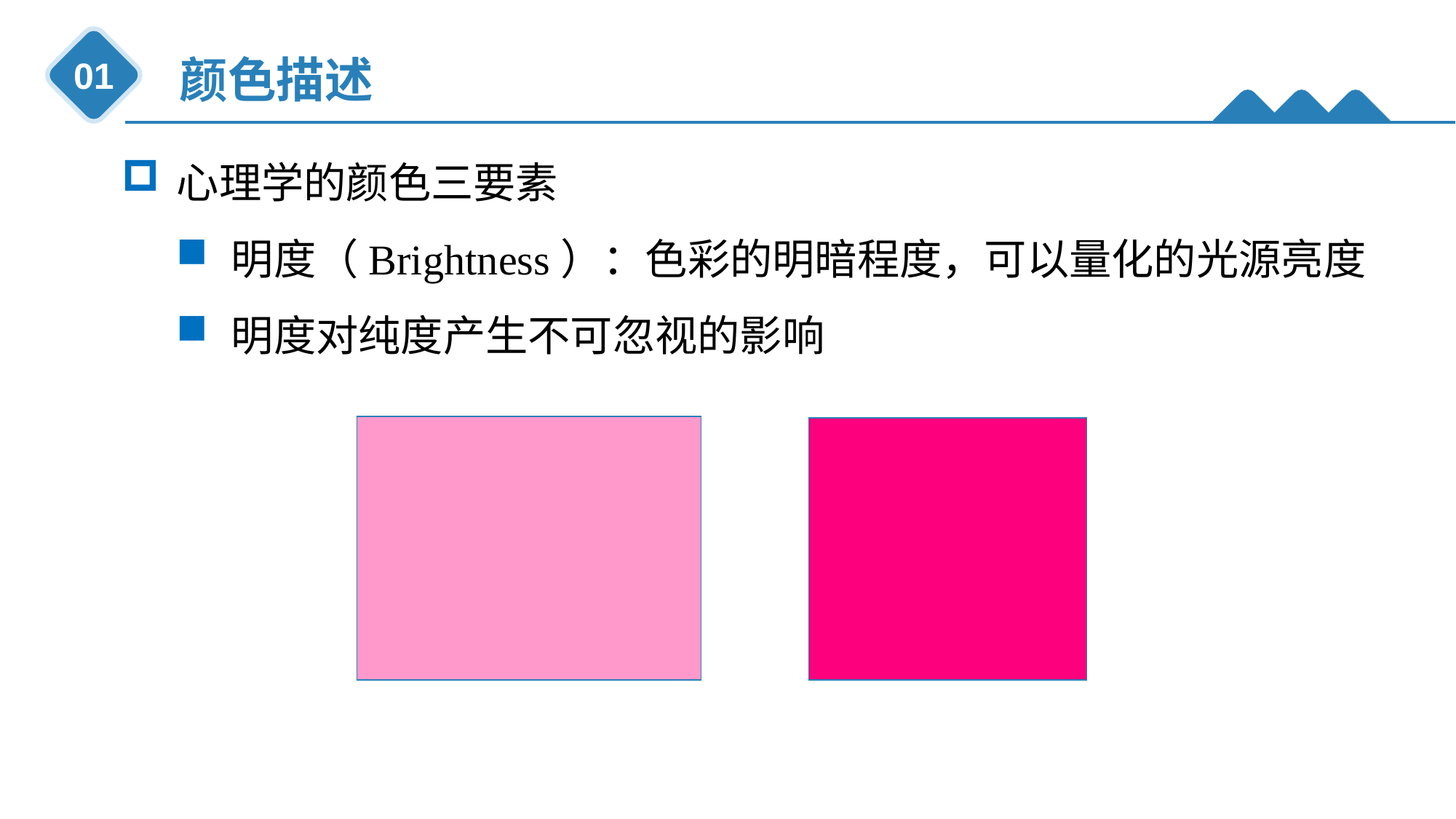

颜色描述
01

心理学的颜色三要素
明度（Brightness）：色彩的明暗程度，可以量化的光源亮度
明度对纯度产生不可忽视的影响